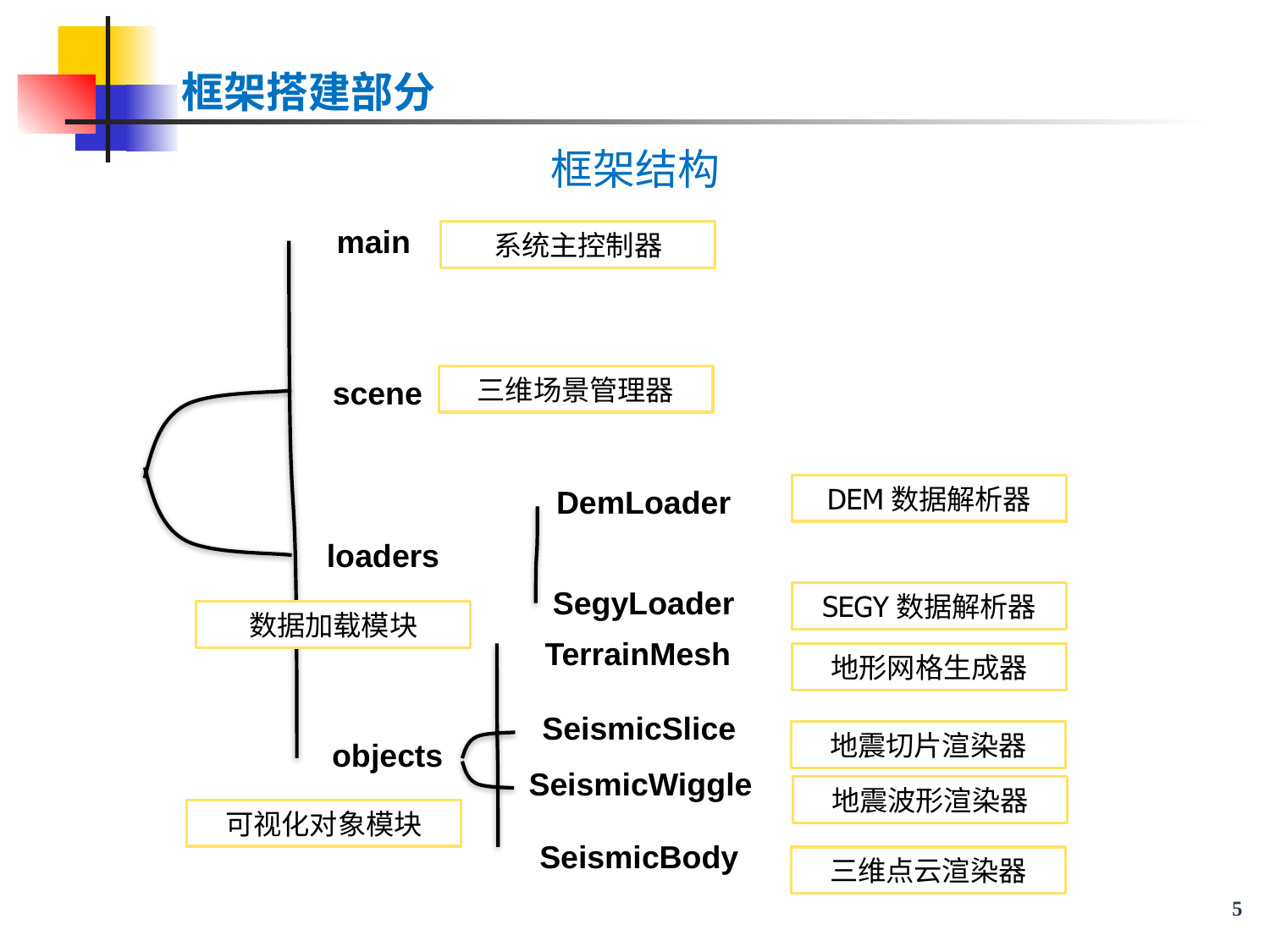

框架搭建部分
框架结构
main
系统主控制器

三维场景管理器
scene
DEM数据解析器
DemLoader
loaders
SegyLoader
SEGY数据解析器
数据加载模块
TerrainMesh

地形网格生成器
SeismicSlice
地震切片渲染器
objects
SeismicWiggle
地震波形渲染器
可视化对象模块
SeismicBody
三维点云渲染器